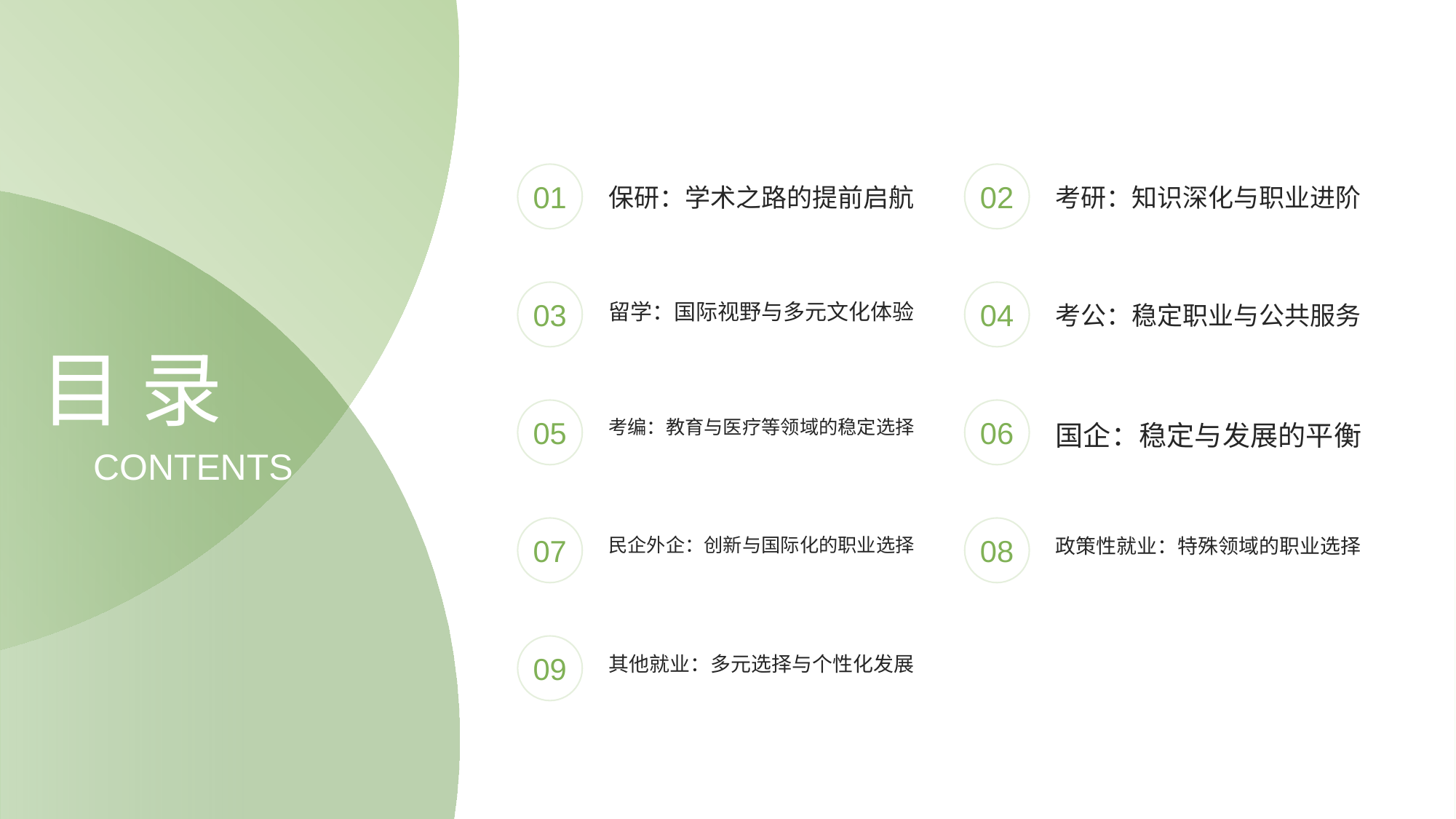

01
02
保研：学术之路的提前启航
考研：知识深化与职业进阶

03
04
留学：国际视野与多元文化体验
考公：稳定职业与公共服务
目 录

05
06
考编：教育与医疗等领域的稳定选择
国企：稳定与发展的平衡
CONTENTS

07
08
民企外企：创新与国际化的职业选择
政策性就业：特殊领域的职业选择

09
其他就业：多元选择与个性化发展